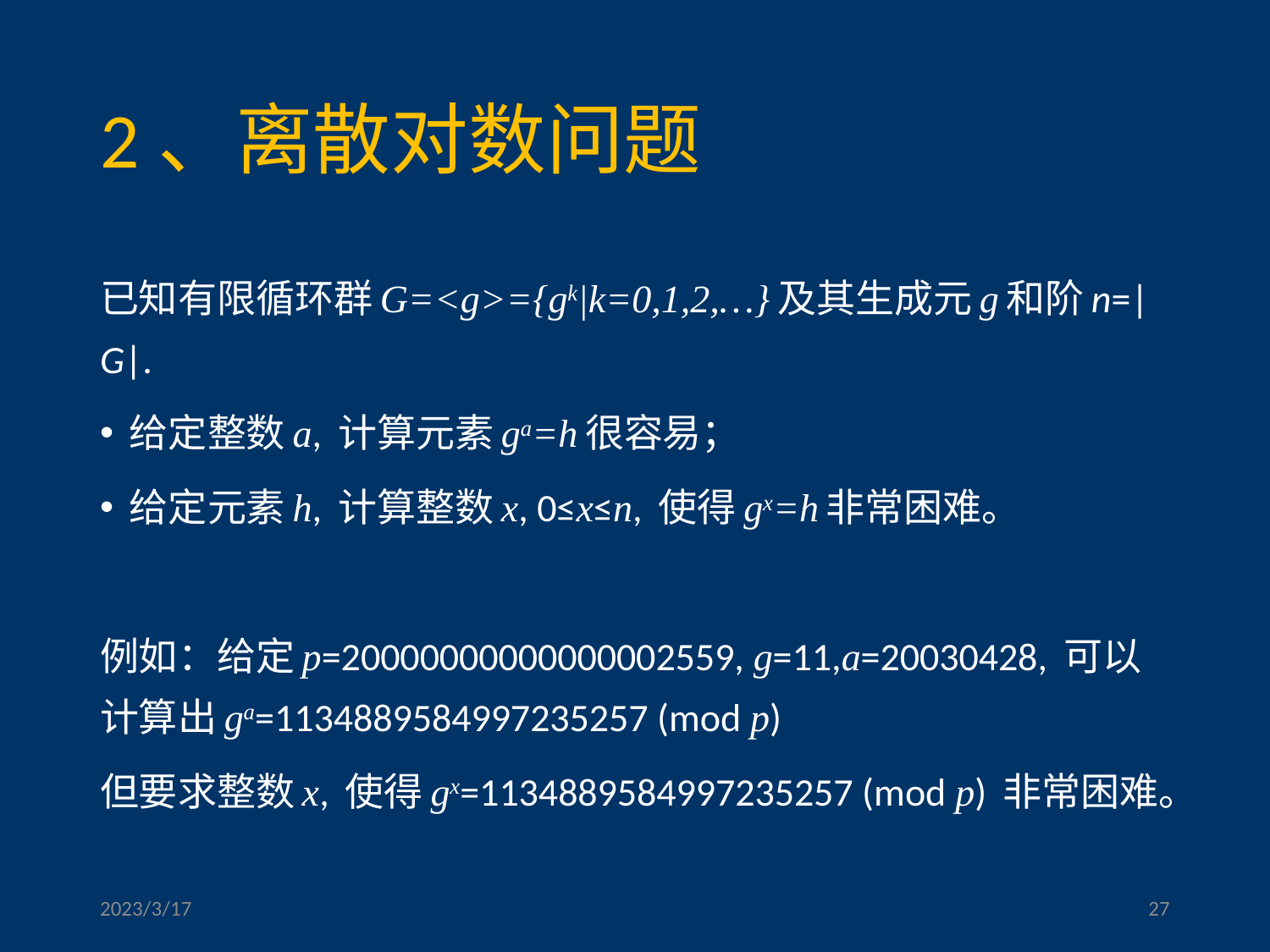

# 2、离散对数问题
已知有限循环群G=<g>={gk|k=0,1,2,…}及其生成元g和阶n=|G|.
给定整数a, 计算元素ga=h很容易；
给定元素h, 计算整数x, 0≤x≤n, 使得gx=h非常困难。

例如：给定p=20000000000000002559, g=11,a=20030428, 可以计算出ga=1134889584997235257 (mod p)
但要求整数x, 使得gx=1134889584997235257 (mod p) 非常困难。

2023/3/17
27